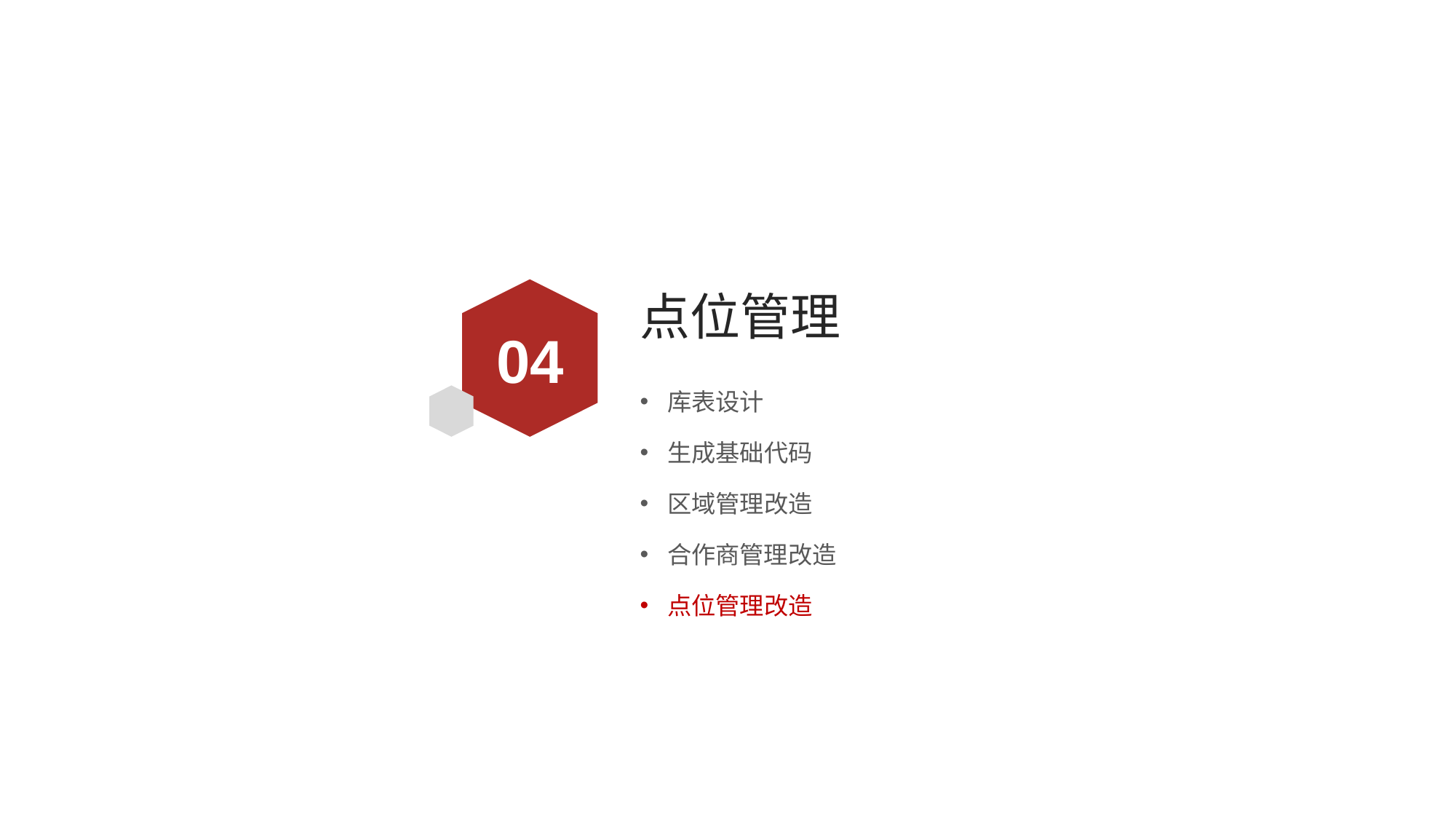

# 点位管理
04
库表设计
生成基础代码
区域管理改造
合作商管理改造
点位管理改造